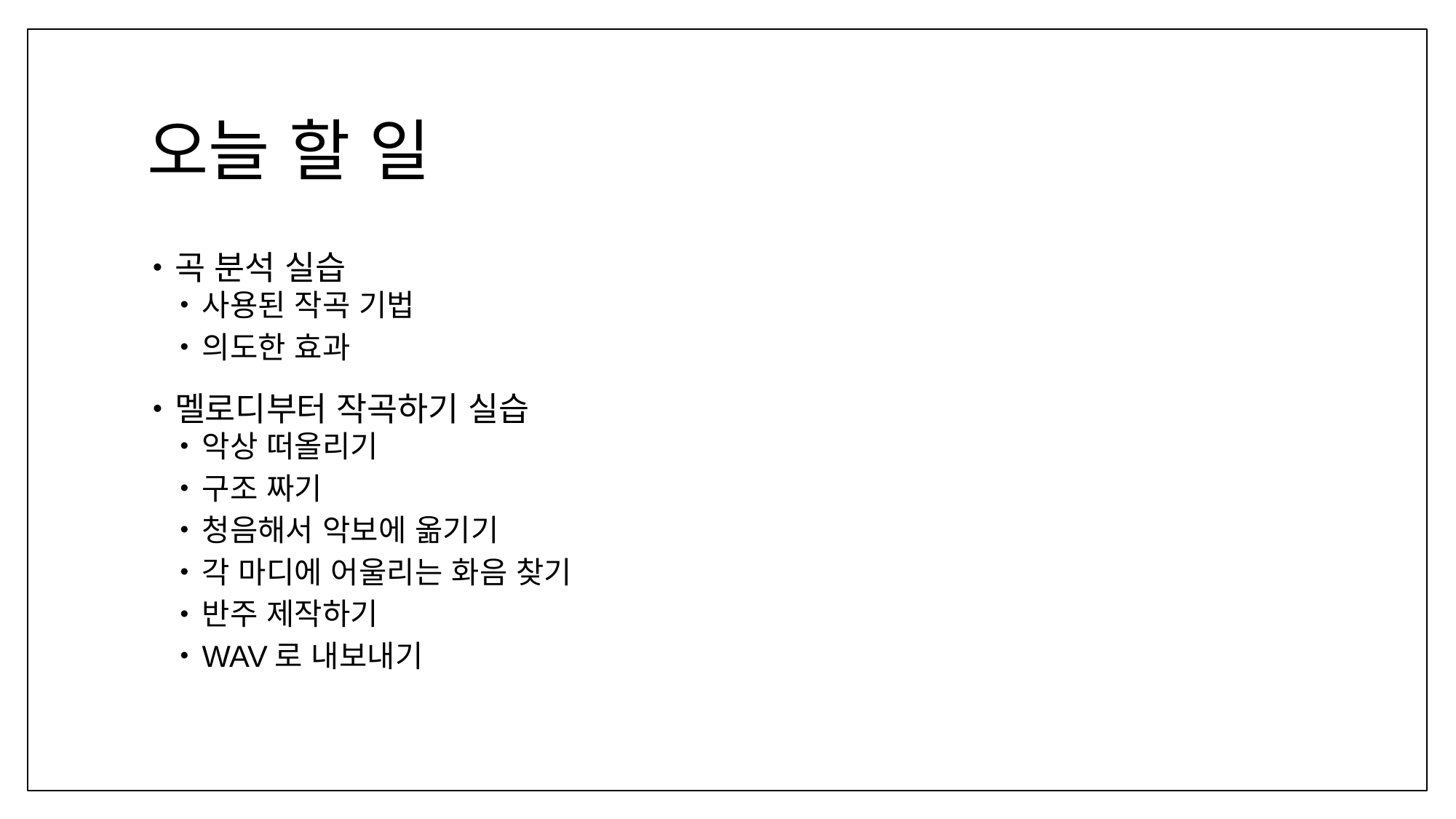

# 오늘 할 일
곡 분석 실습
사용된 작곡 기법
의도한 효과
멜로디부터 작곡하기 실습
악상 떠올리기
구조 짜기
청음해서 악보에 옮기기
각 마디에 어울리는 화음 찾기
반주 제작하기
WAV로 내보내기